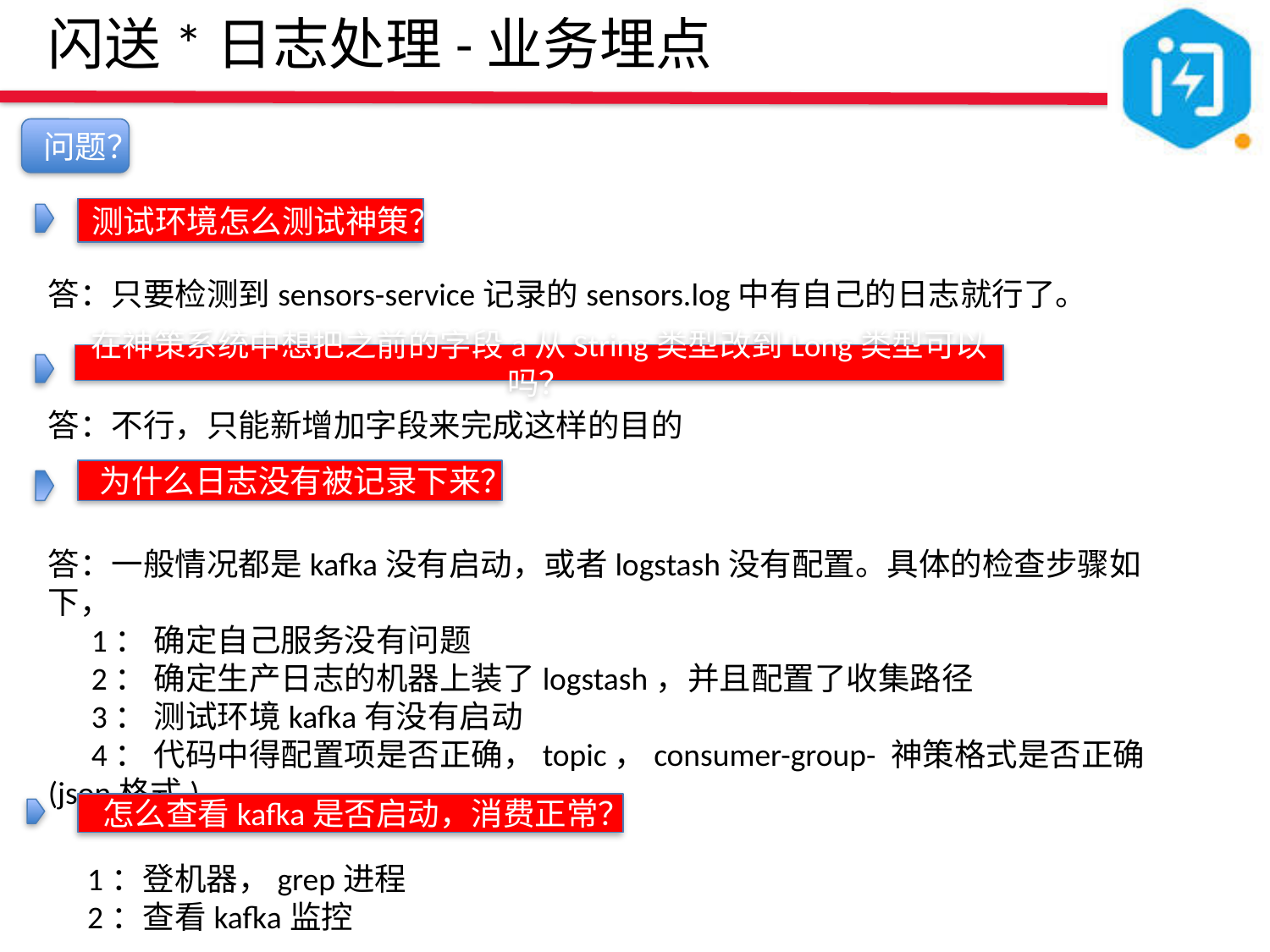

闪送*日志处理-业务埋点
问题？
测试环境怎么测试神策？

答：只要检测到sensors-service记录的sensors.log中有自己的日志就行了。
在神策系统中想把之前的字段a从String类型改到Long类型可以吗？

答：不行，只能新增加字段来完成这样的目的
为什么日志没有被记录下来？

答：一般情况都是kafka没有启动，或者logstash没有配置。具体的检查步骤如下，
      1： 确定自己服务没有问题
      2： 确定生产日志的机器上装了logstash，并且配置了收集路径
      3： 测试环境kafka有没有启动
      4： 代码中得配置项是否正确，topic，consumer-group- 神策格式是否正确(json格式)

怎么查看kafka是否启动，消费正常？

1：登机器，grep进程
2：查看kafka监控